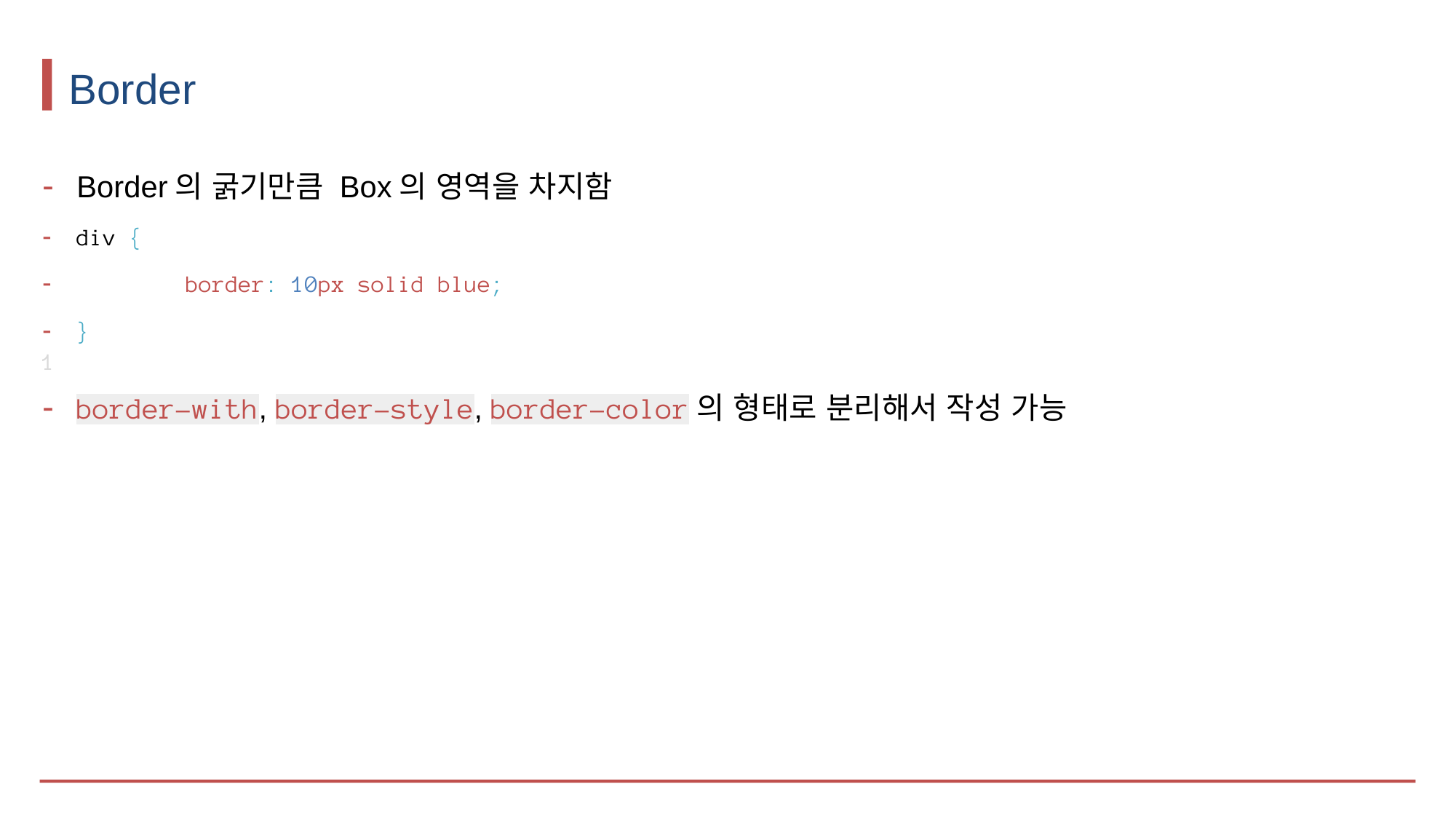

# Border
Border의 굵기만큼 Box의 영역을 차지함
div {
	border: 10px solid blue;
}

border-with, border-style, border-color의 형태로 분리해서 작성 가능